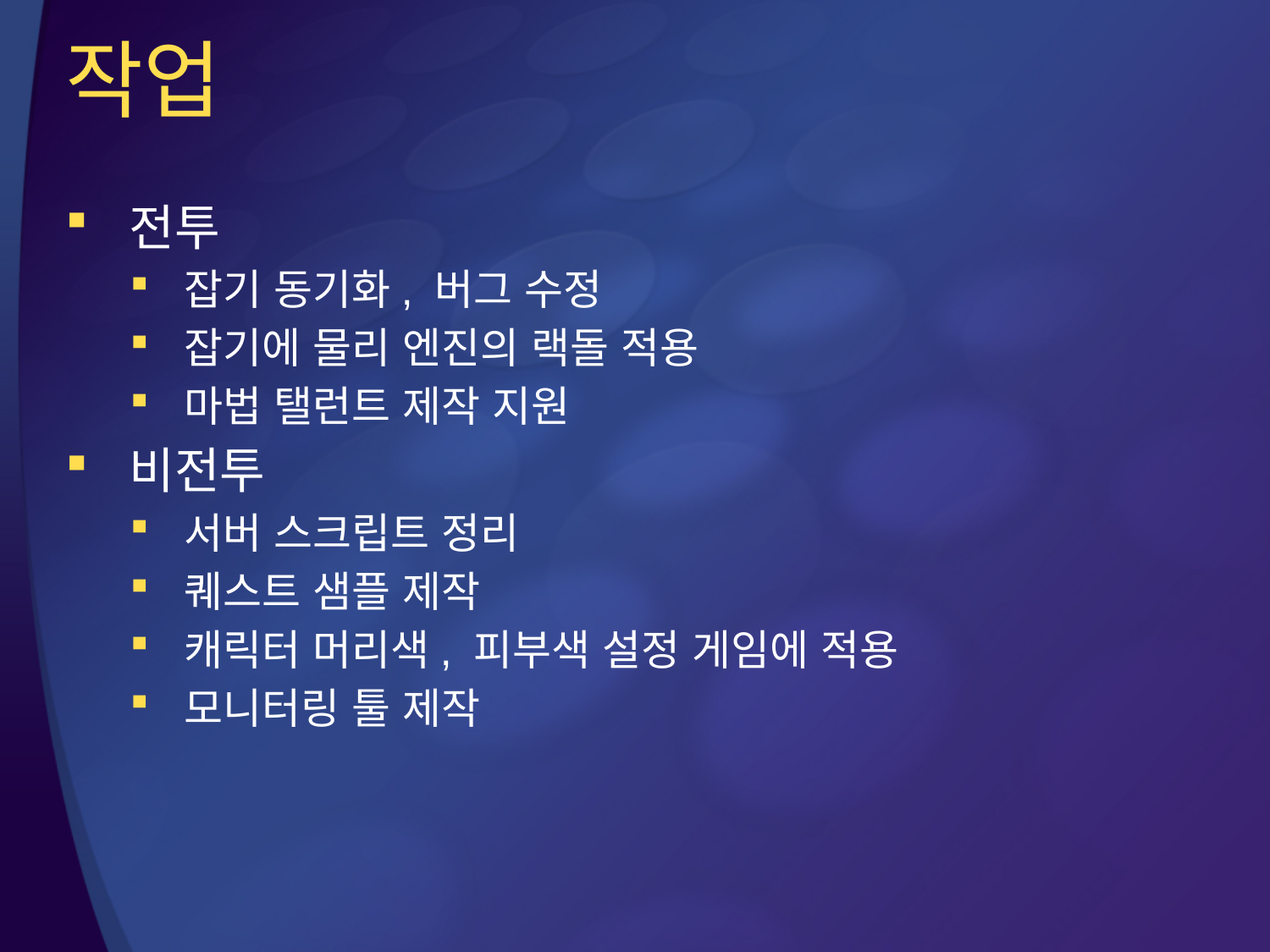

# 작업
전투
잡기 동기화, 버그 수정
잡기에 물리 엔진의 랙돌 적용
마법 탤런트 제작 지원
비전투
서버 스크립트 정리
퀘스트 샘플 제작
캐릭터 머리색, 피부색 설정 게임에 적용
모니터링 툴 제작